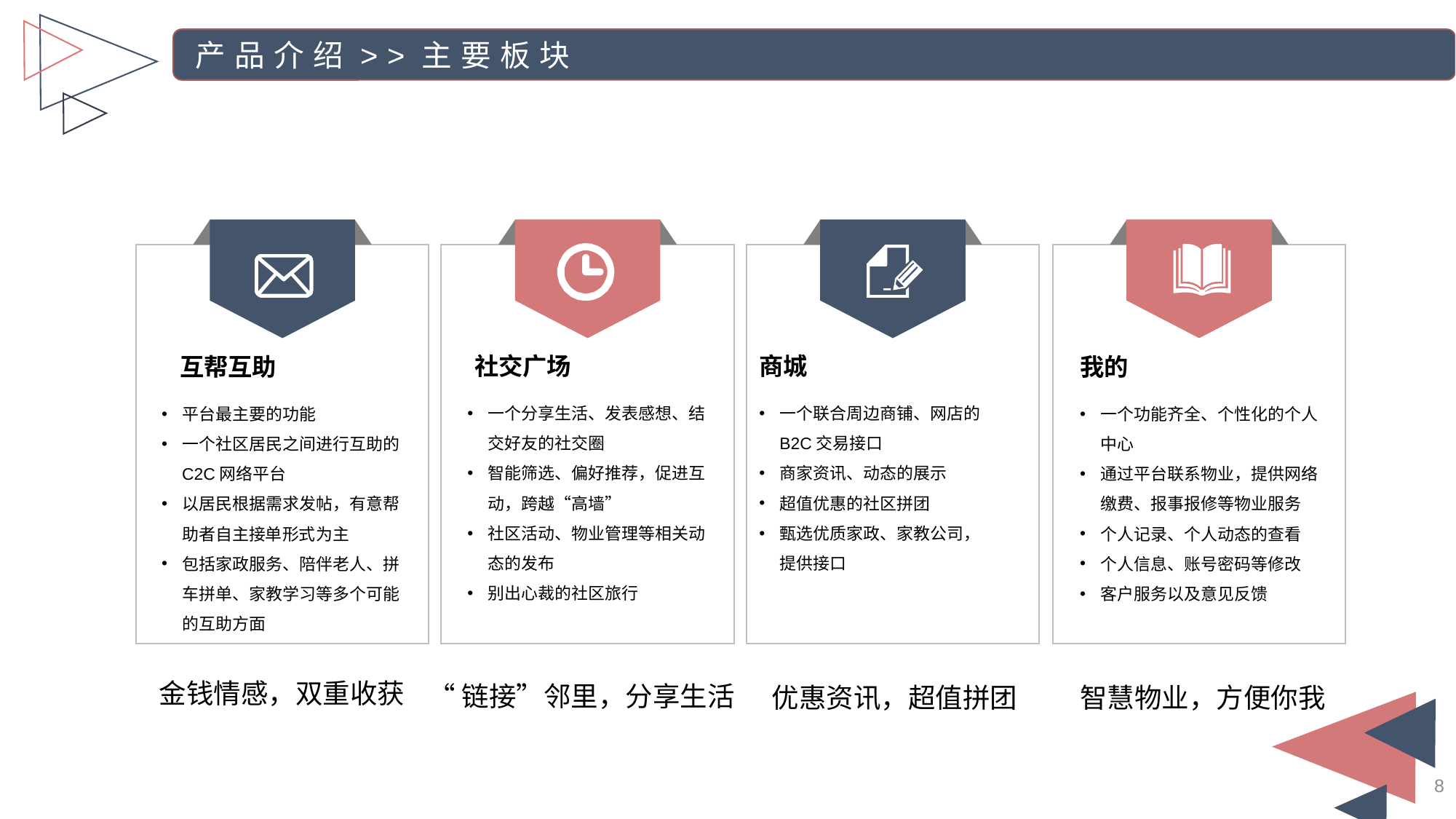

产品介绍>>主要板块

社交广场
一个分享生活、发表感想、结交好友的社交圈
智能筛选、偏好推荐，促进互动，跨越“高墙”
社区活动、物业管理等相关动态的发布
别出心裁的社区旅行
商城
一个联合周边商铺、网店的B2C交易接口
商家资讯、动态的展示
超值优惠的社区拼团
甄选优质家政、家教公司，提供接口

我的
一个功能齐全、个性化的个人中心
通过平台联系物业，提供网络缴费、报事报修等物业服务
个人记录、个人动态的查看
个人信息、账号密码等修改
客户服务以及意见反馈

互帮互助
平台最主要的功能
一个社区居民之间进行互助的C2C网络平台
以居民根据需求发帖，有意帮助者自主接单形式为主
包括家政服务、陪伴老人、拼车拼单、家教学习等多个可能的互助方面

金钱情感，双重收获
“链接”邻里，分享生活
优惠资讯，超值拼团
智慧物业，方便你我
8